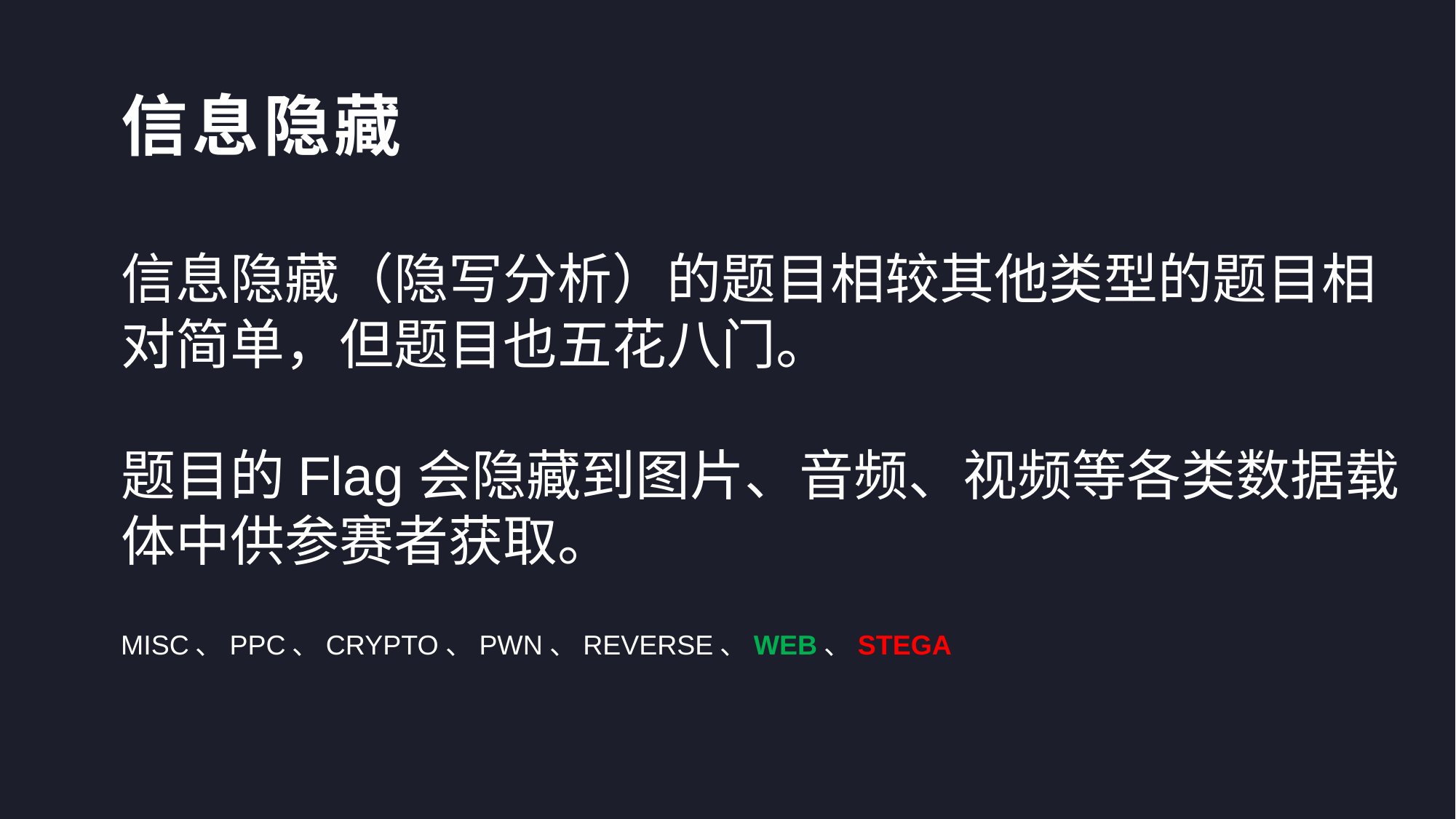

信息隐藏
信息隐藏（隐写分析）的题目相较其他类型的题目相对简单，但题目也五花八门。

题目的Flag会隐藏到图片、音频、视频等各类数据载体中供参赛者获取。
MISC、PPC、CRYPTO、PWN、REVERSE、WEB、STEGA